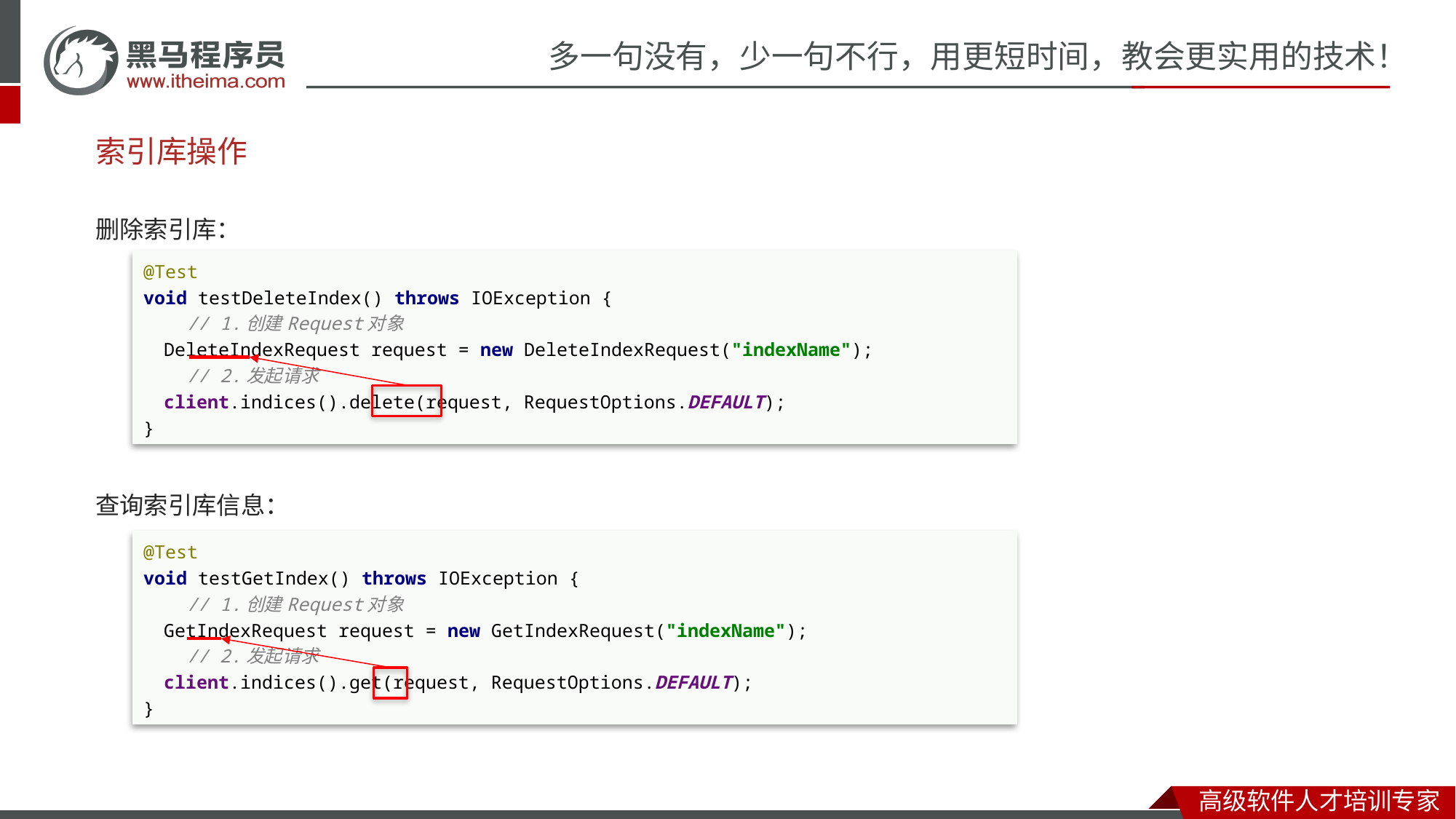

# 索引库操作
删除索引库：

查询索引库信息：
@Test
void testDeleteIndex() throws IOException {
    // 1.创建Request对象
    DeleteIndexRequest request = new DeleteIndexRequest("indexName");
    // 2.发起请求
    client.indices().delete(request, RequestOptions.DEFAULT);
}

@Test
void testGetIndex() throws IOException {
    // 1.创建Request对象
    GetIndexRequest request = new GetIndexRequest("indexName");
    // 2.发起请求
    client.indices().get(request, RequestOptions.DEFAULT);
}